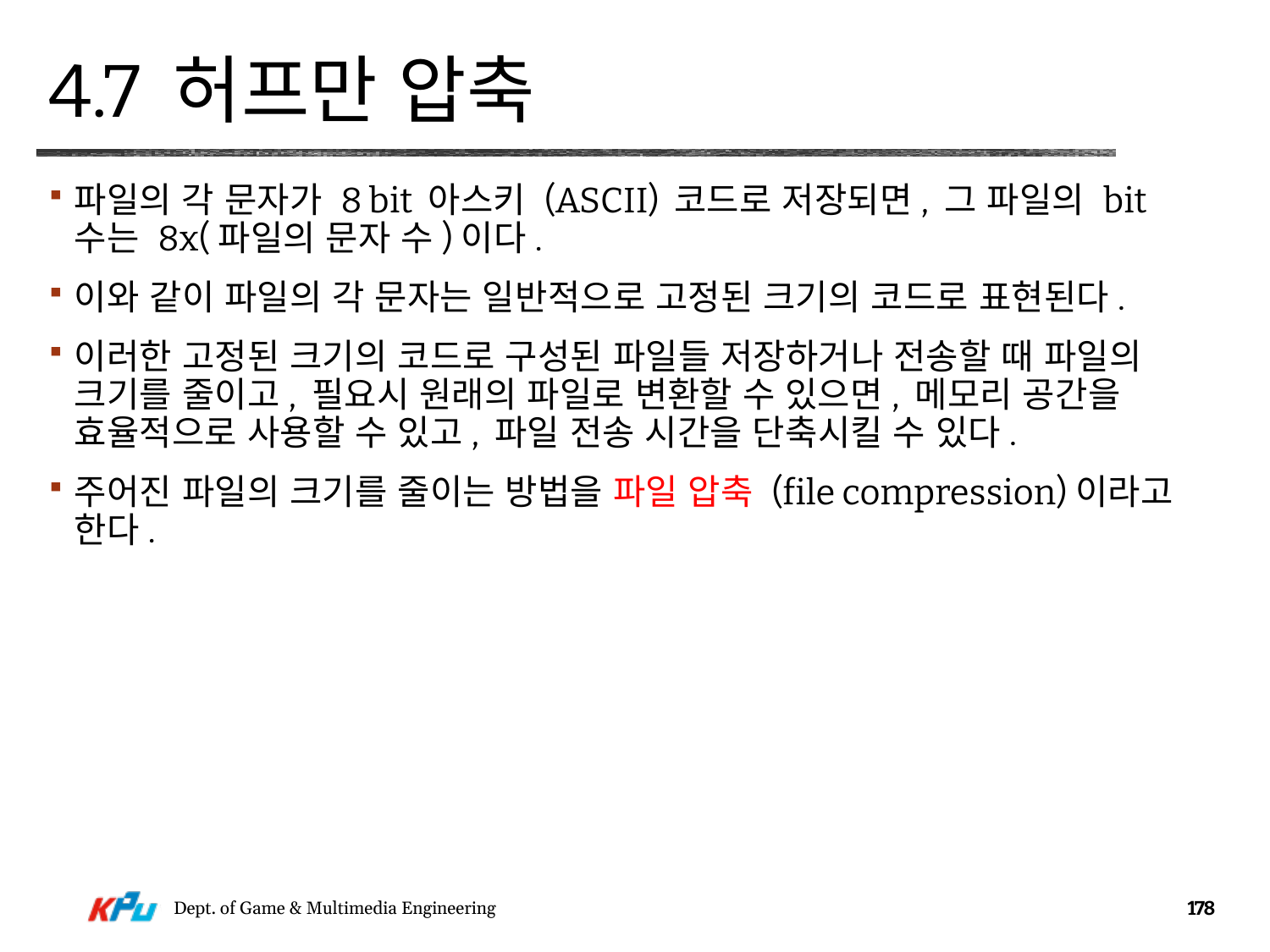

# 4.7 허프만 압축
파일의 각 문자가 8 bit 아스키 (ASCII) 코드로 저장되면, 그 파일의 bit 수는 8x(파일의 문자 수)이다.
이와 같이 파일의 각 문자는 일반적으로 고정된 크기의 코드로 표현된다.
이러한 고정된 크기의 코드로 구성된 파일들 저장하거나 전송할 때 파일의 크기를 줄이고, 필요시 원래의 파일로 변환할 수 있으면, 메모리 공간을 효율적으로 사용할 수 있고, 파일 전송 시간을 단축시킬 수 있다.
주어진 파일의 크기를 줄이는 방법을 파일 압축 (file compression)이라고 한다.
Dept. of Game & Multimedia Engineering
178